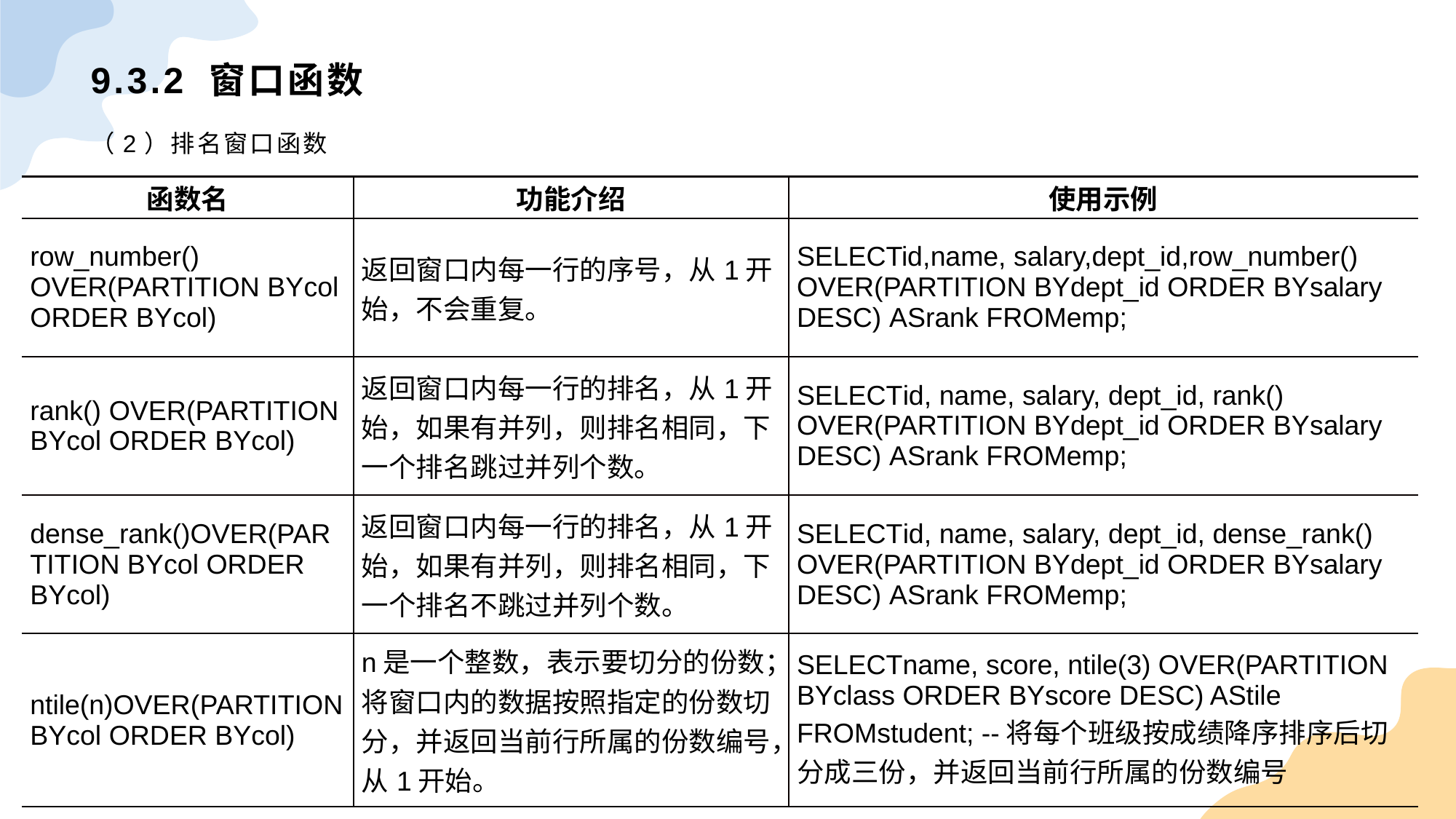

# 9.3.2 窗口函数
（2）排名窗口函数
| 函数名 | 功能介绍 | 使用示例 |
| --- | --- | --- |
| row\_number() OVER(PARTITION BYcol ORDER BYcol) | 返回窗口内每一行的序号，从1开始，不会重复。 | SELECTid,name, salary,dept\_id,row\_number() OVER(PARTITION BYdept\_id ORDER BYsalary DESC) ASrank FROMemp; |
| rank() OVER(PARTITION BYcol ORDER BYcol) | 返回窗口内每一行的排名，从1开始，如果有并列，则排名相同，下一个排名跳过并列个数。 | SELECTid, name, salary, dept\_id, rank() OVER(PARTITION BYdept\_id ORDER BYsalary DESC) ASrank FROMemp; |
| dense\_rank()OVER(PARTITION BYcol ORDER BYcol) | 返回窗口内每一行的排名，从1开始，如果有并列，则排名相同，下一个排名不跳过并列个数。 | SELECTid, name, salary, dept\_id, dense\_rank() OVER(PARTITION BYdept\_id ORDER BYsalary DESC) ASrank FROMemp; |
| ntile(n)OVER(PARTITION BYcol ORDER BYcol) | n是一个整数，表示要切分的份数；将窗口内的数据按照指定的份数切分，并返回当前行所属的份数编号，从1开始。 | SELECTname, score, ntile(3) OVER(PARTITION BYclass ORDER BYscore DESC) AStile FROMstudent; --将每个班级按成绩降序排序后切分成三份，并返回当前行所属的份数编号 |